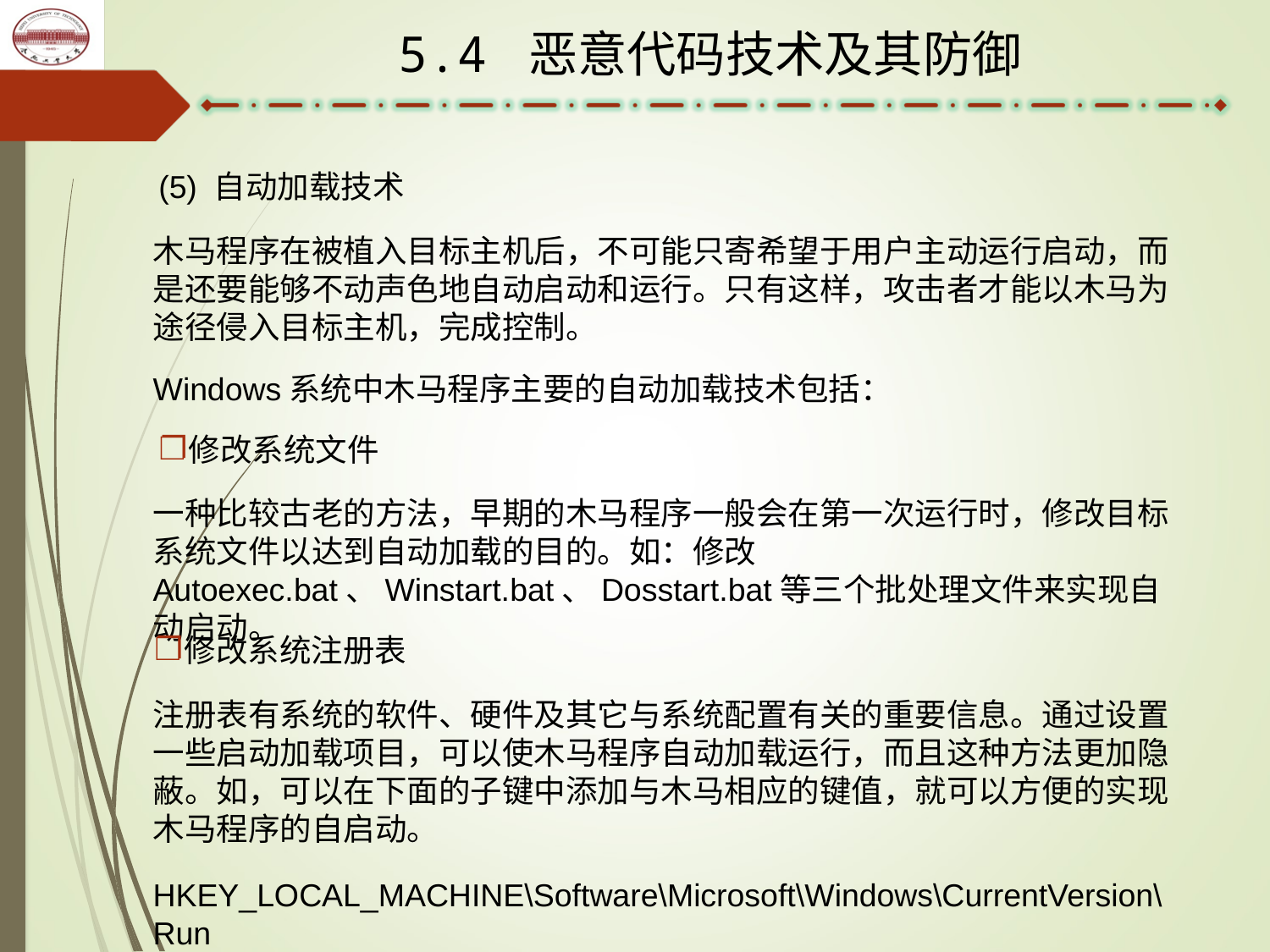

5.4 恶意代码技术及其防御
(5) 自动加载技术
木马程序在被植入目标主机后，不可能只寄希望于用户主动运行启动，而是还要能够不动声色地自动启动和运行。只有这样，攻击者才能以木马为途径侵入目标主机，完成控制。
Windows系统中木马程序主要的自动加载技术包括：
修改系统文件
一种比较古老的方法，早期的木马程序一般会在第一次运行时，修改目标系统文件以达到自动加载的目的。如：修改Autoexec.bat、Winstart.bat、Dosstart.bat等三个批处理文件来实现自动启动。
修改系统注册表
注册表有系统的软件、硬件及其它与系统配置有关的重要信息。通过设置一些启动加载项目，可以使木马程序自动加载运行，而且这种方法更加隐蔽。如，可以在下面的子键中添加与木马相应的键值，就可以方便的实现木马程序的自启动。
HKEY_LOCAL_MACHINE\Software\Microsoft\Windows\CurrentVersion\Run